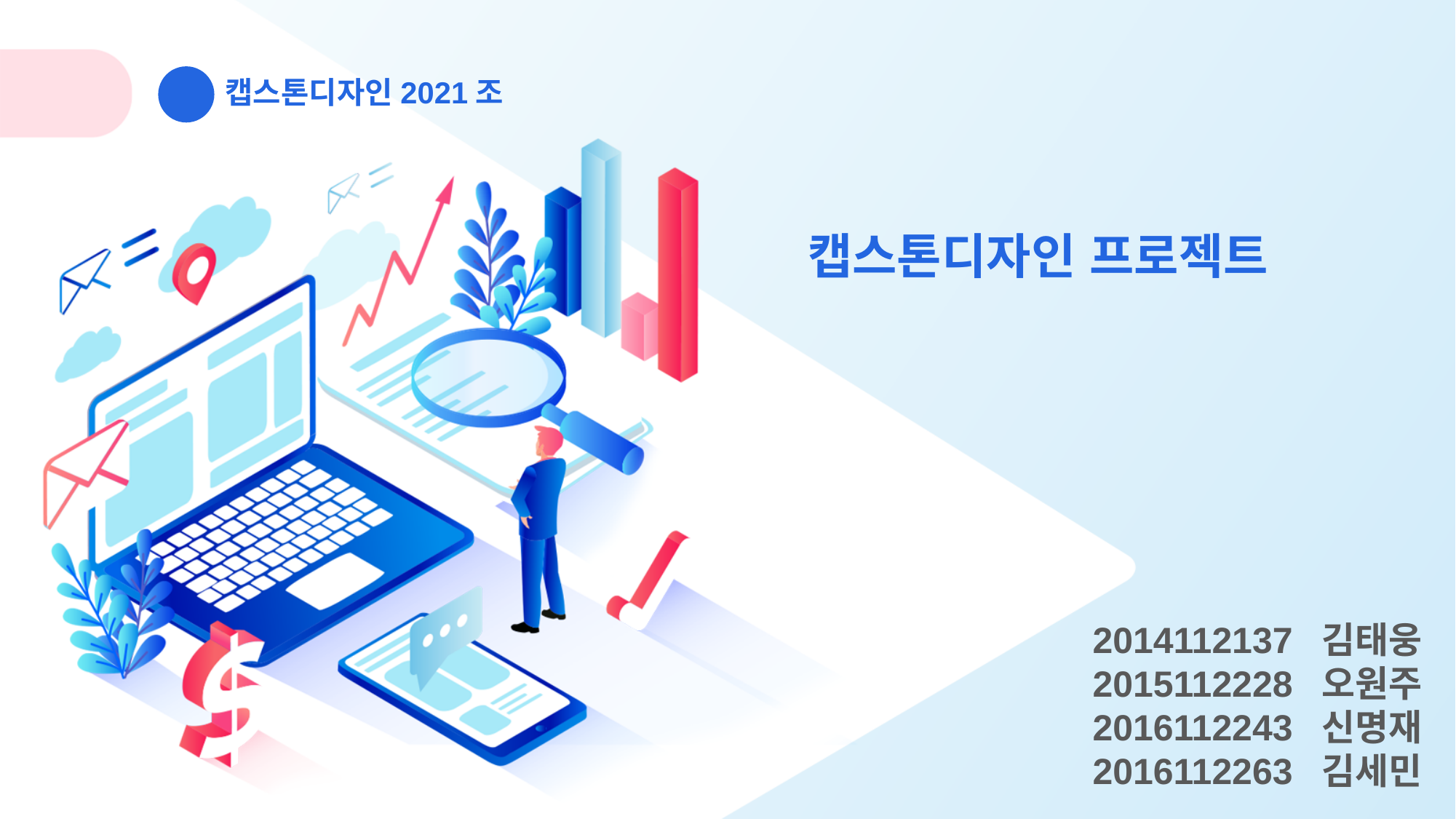

캡스톤디자인2021조
캡스톤디자인 프로젝트
2014112137  김태웅
2015112228  오원주
2016112243  신명재
2016112263  김세민